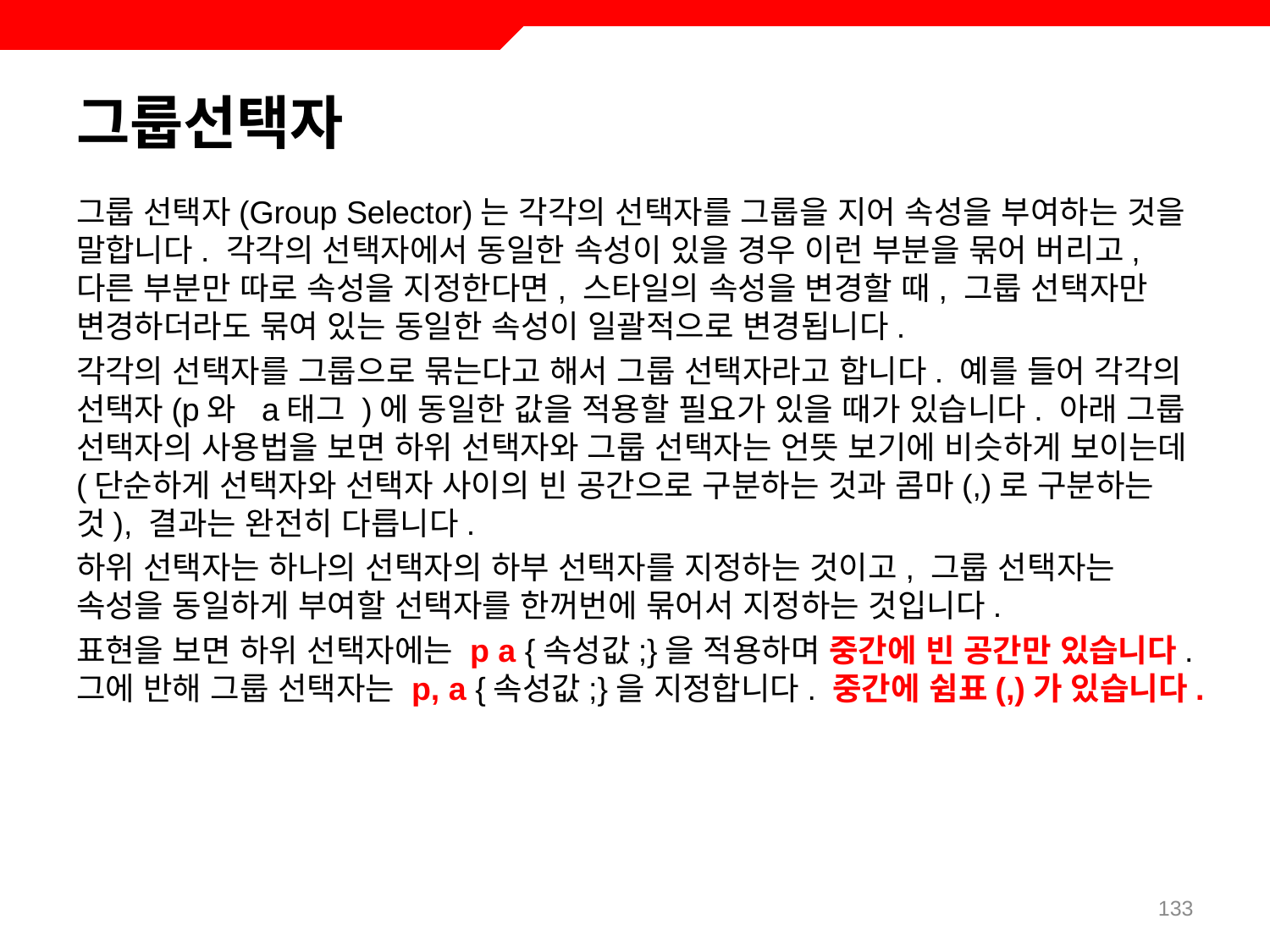

# 그룹선택자
그룹 선택자(Group Selector)는 각각의 선택자를 그룹을 지어 속성을 부여하는 것을 말합니다. 각각의 선택자에서 동일한 속성이 있을 경우 이런 부분을 묶어 버리고, 다른 부분만 따로 속성을 지정한다면, 스타일의 속성을 변경할 때, 그룹 선택자만 변경하더라도 묶여 있는 동일한 속성이 일괄적으로 변경됩니다.
각각의 선택자를 그룹으로 묶는다고 해서 그룹 선택자라고 합니다. 예를 들어 각각의 선택자(p와  a태그 )에 동일한 값을 적용할 필요가 있을 때가 있습니다. 아래 그룹 선택자의 사용법을 보면 하위 선택자와 그룹 선택자는 언뜻 보기에 비슷하게 보이는데(단순하게 선택자와 선택자 사이의 빈 공간으로 구분하는 것과 콤마(,)로 구분하는 것), 결과는 완전히 다릅니다.
하위 선택자는 하나의 선택자의 하부 선택자를 지정하는 것이고, 그룹 선택자는 속성을 동일하게 부여할 선택자를 한꺼번에 묶어서 지정하는 것입니다.
표현을 보면 하위 선택자에는 p a {속성값;}을 적용하며 중간에 빈 공간만 있습니다. 그에 반해 그룹 선택자는 p, a {속성값;}을 지정합니다. 중간에 쉼표(,)가 있습니다.
133